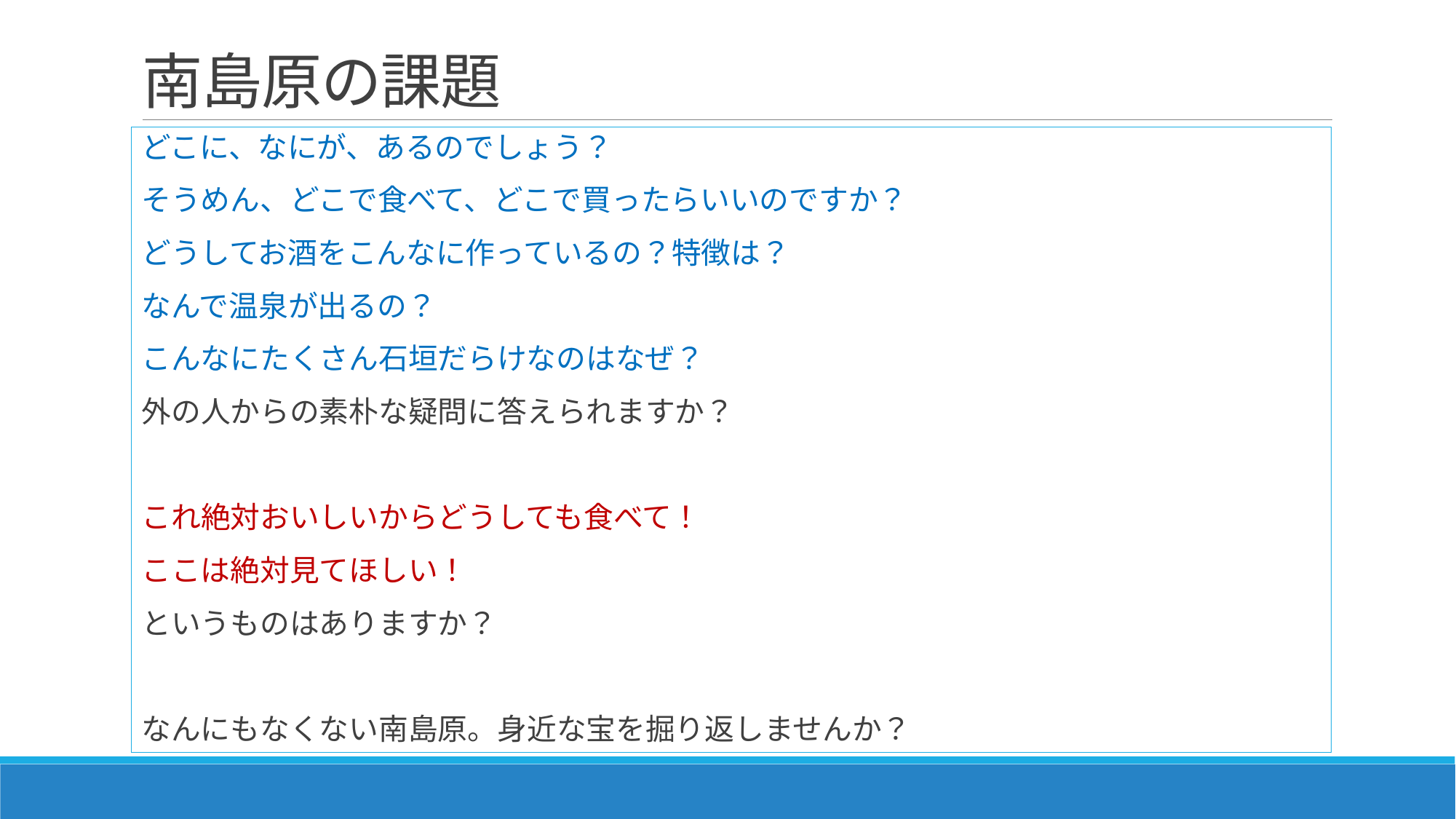

# 南島原の課題
どこに、なにが、あるのでしょう？
そうめん、どこで食べて、どこで買ったらいいのですか？
どうしてお酒をこんなに作っているの？特徴は？
なんで温泉が出るの？
こんなにたくさん石垣だらけなのはなぜ？
外の人からの素朴な疑問に答えられますか？

これ絶対おいしいからどうしても食べて！
ここは絶対見てほしい！
というものはありますか？

なんにもなくない南島原。身近な宝を掘り返しませんか？